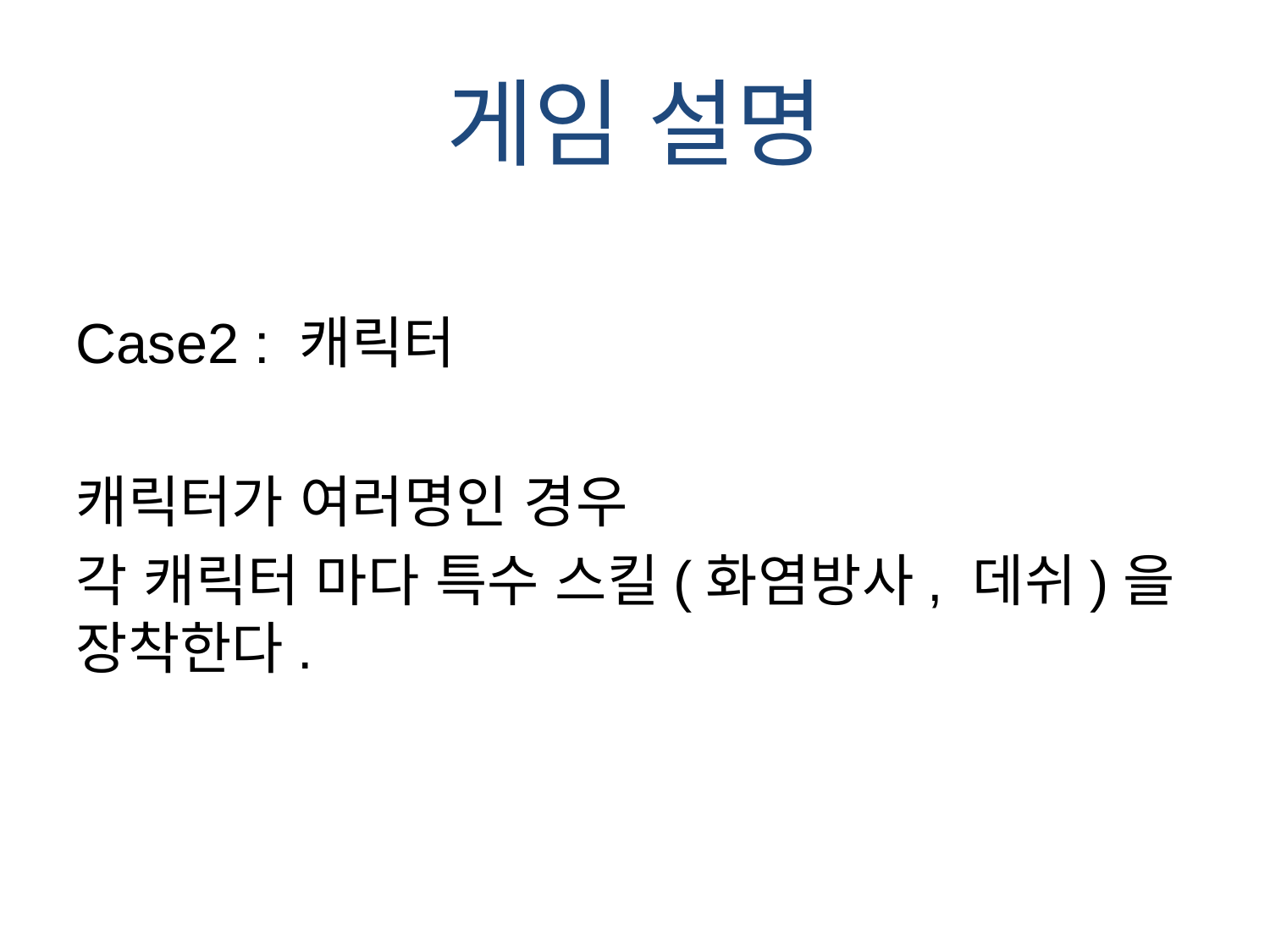

# 게임 설명

Case2 : 캐릭터

캐릭터가 여러명인 경우
각 캐릭터 마다 특수 스킬(화염방사, 데쉬)을 장착한다.